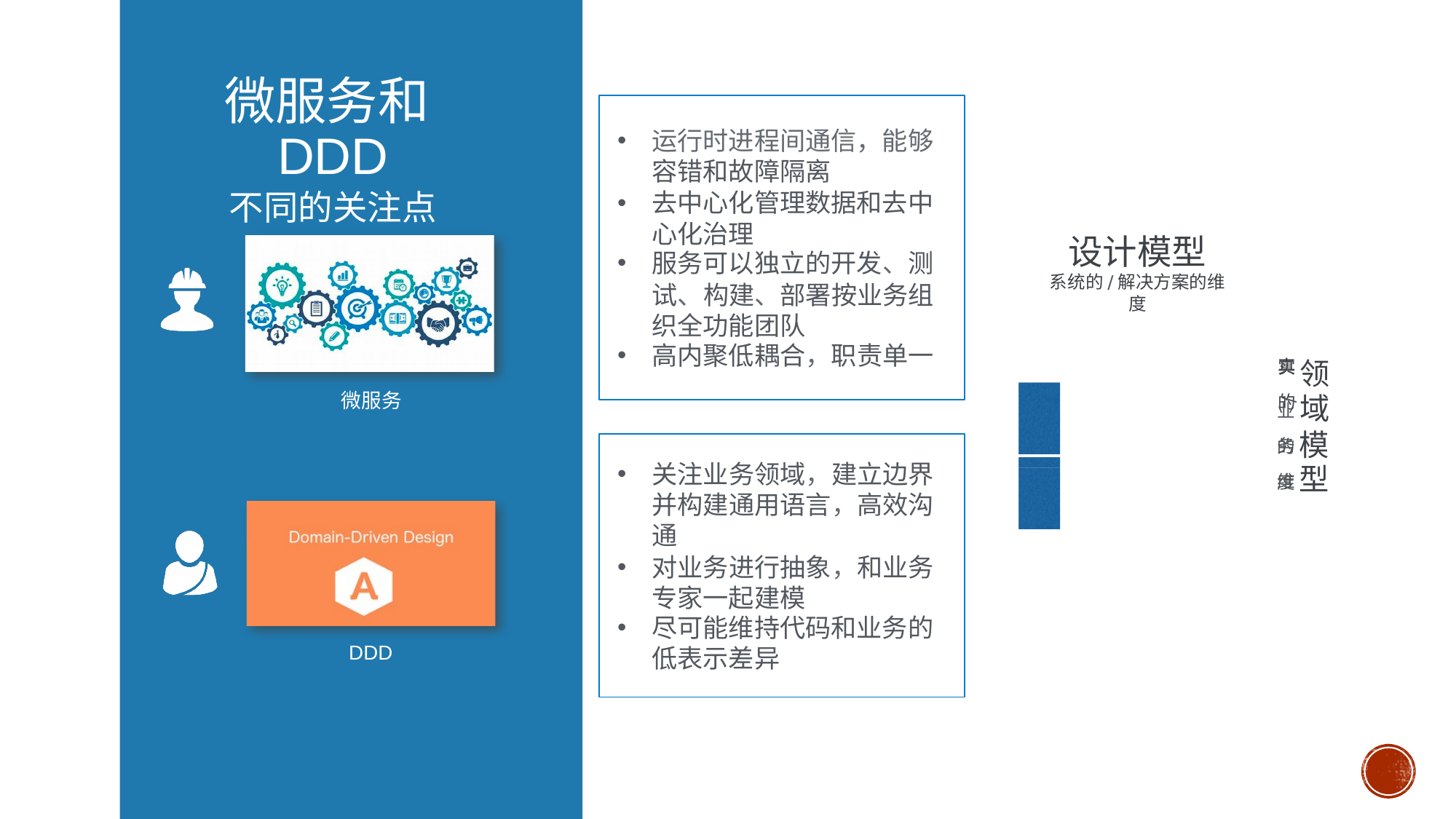

# 微服务和DDD
不同的关注点
运行时进程间通信，能够 容错和故障隔离
去中心化管理数据和去中 心化治理
服务可以独立的开发、测
试、构建、部署按业务组 织全功能团队
高内聚低耦合，职责单一

设计模型
系统的/解决方案的维度

真 领
实
的 域

微服务
/
业
务 模

的
维 型

关注业务领域，建立边界 并构建通用语言，高效沟 通
对业务进行抽象，和业务 专家一起建模
尽可能维持代码和业务的
低表示差异
度

DDD